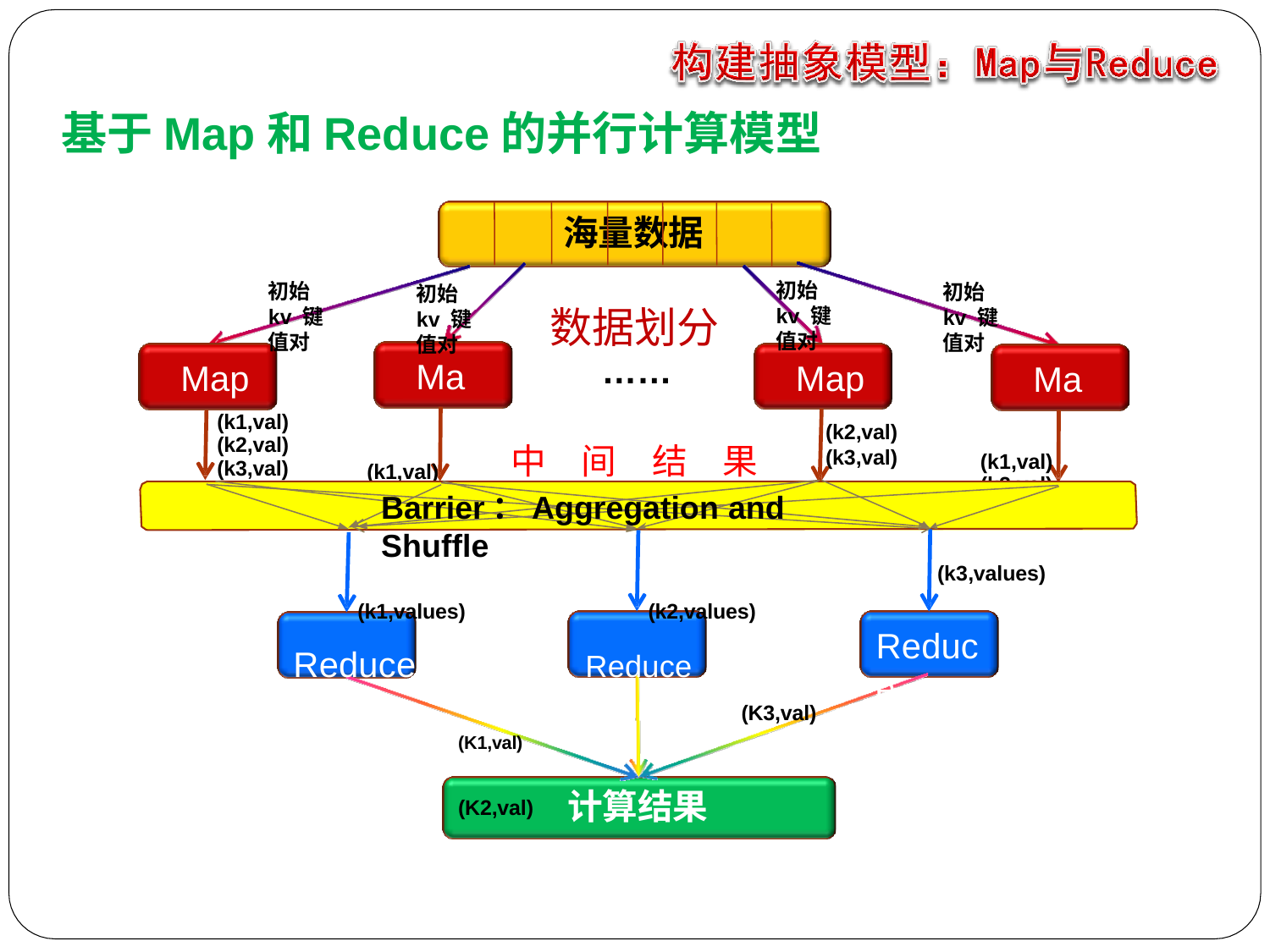

# 基于Map和Reduce的并行计算模型

海量数据

初始kv 键值对
初始kv 键值对
初始kv 键值对
初始kv 键值对
数据划分
……

中	间	结	果

Map
(k1,val)
(k3,val)
Map
(k2,val)
(k3,val)
Map
(k1,val)
(k2,val)
(k3,val)
Map
(k1,val)
(k2,val)
(k3,val)

Barrier：Aggregation and Shuffle

(k1,values)	(k2,values)

(k3,values)

Reduce
Reduce	Reduce
(K1,val)	(K2,val)

(K3,val)

计算结果